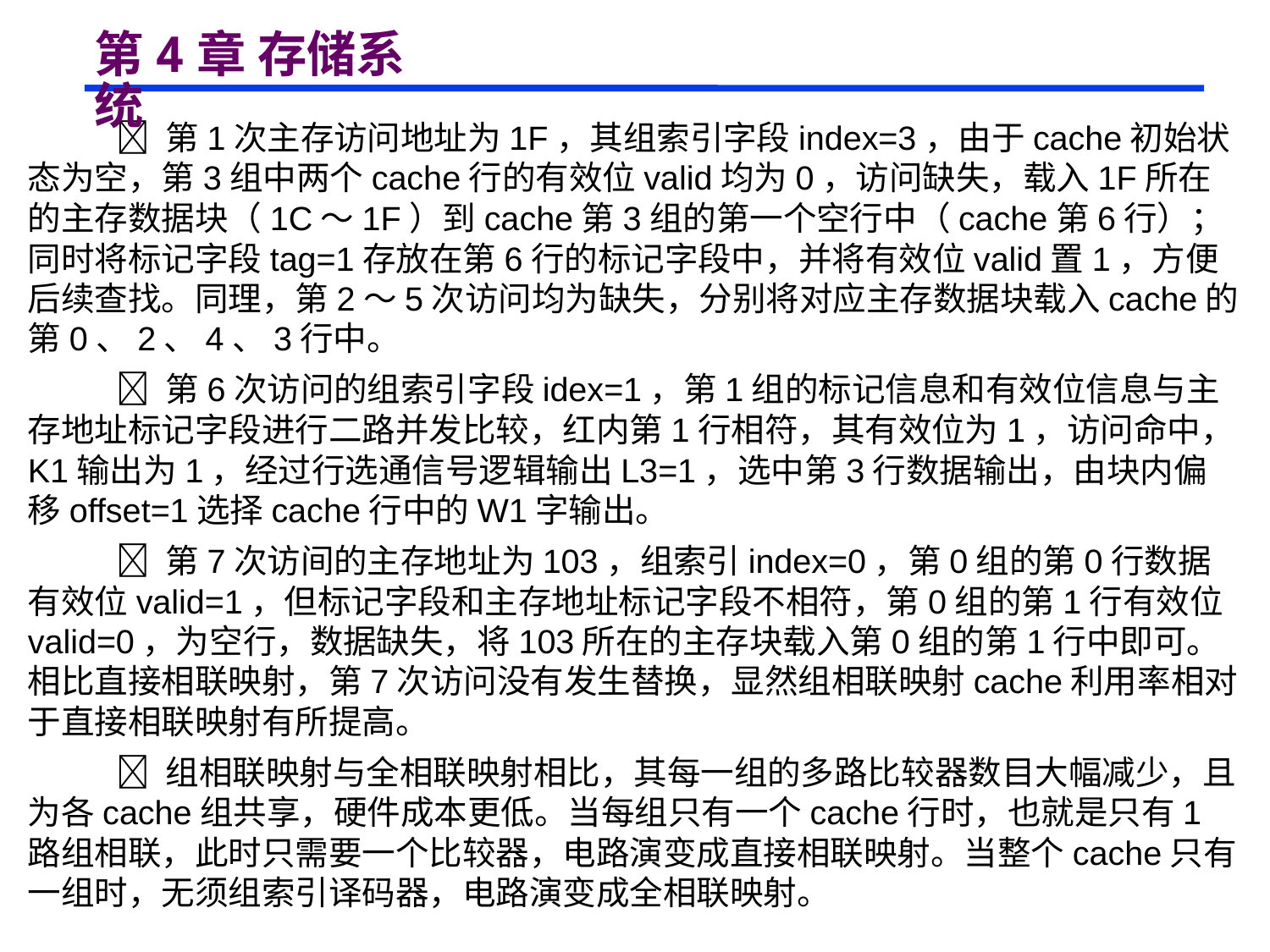

# 第4章 存储系统
            ♦ 第1次主存访问地址为1F，其组索引字段index=3，由于cache初始状态为空，第3组中两个cache行的有效位valid均为0，访问缺失，载入1F所在的主存数据块（1C～1F）到cache第3组的第一个空行中（cache第6行）；同时将标记字段tag=1存放在第6行的标记字段中，并将有效位valid置1，方便后续查找。同理，第2～5次访问均为缺失，分别将对应主存数据块载入cache的第0、2、4、3行中。
            ♦ 第6次访问的组索引字段idex=1，第1组的标记信息和有效位信息与主存地址标记字段进行二路并发比较，红内第1行相符，其有效位为1，访问命中，K1输出为1，经过行选通信号逻辑输出L3=1，选中第3行数据输出，由块内偏移offset=1选择cache行中的W1字输出。
            ♦ 第7次访间的主存地址为103，组索引index=0，第0组的第0行数据有效位valid=1，但标记字段和主存地址标记字段不相符，第0组的第1行有效位valid=0，为空行，数据缺失，将103所在的主存块载入第0组的第1行中即可。相比直接相联映射，第7次访问没有发生替换，显然组相联映射cache利用率相对于直接相联映射有所提高。
            ♦ 组相联映射与全相联映射相比，其每一组的多路比较器数目大幅减少，且为各cache组共享，硬件成本更低。当每组只有一个cache行时，也就是只有1路组相联，此时只需要一个比较器，电路演变成直接相联映射。当整个cache只有一组时，无须组索引译码器，电路演变成全相联映射。